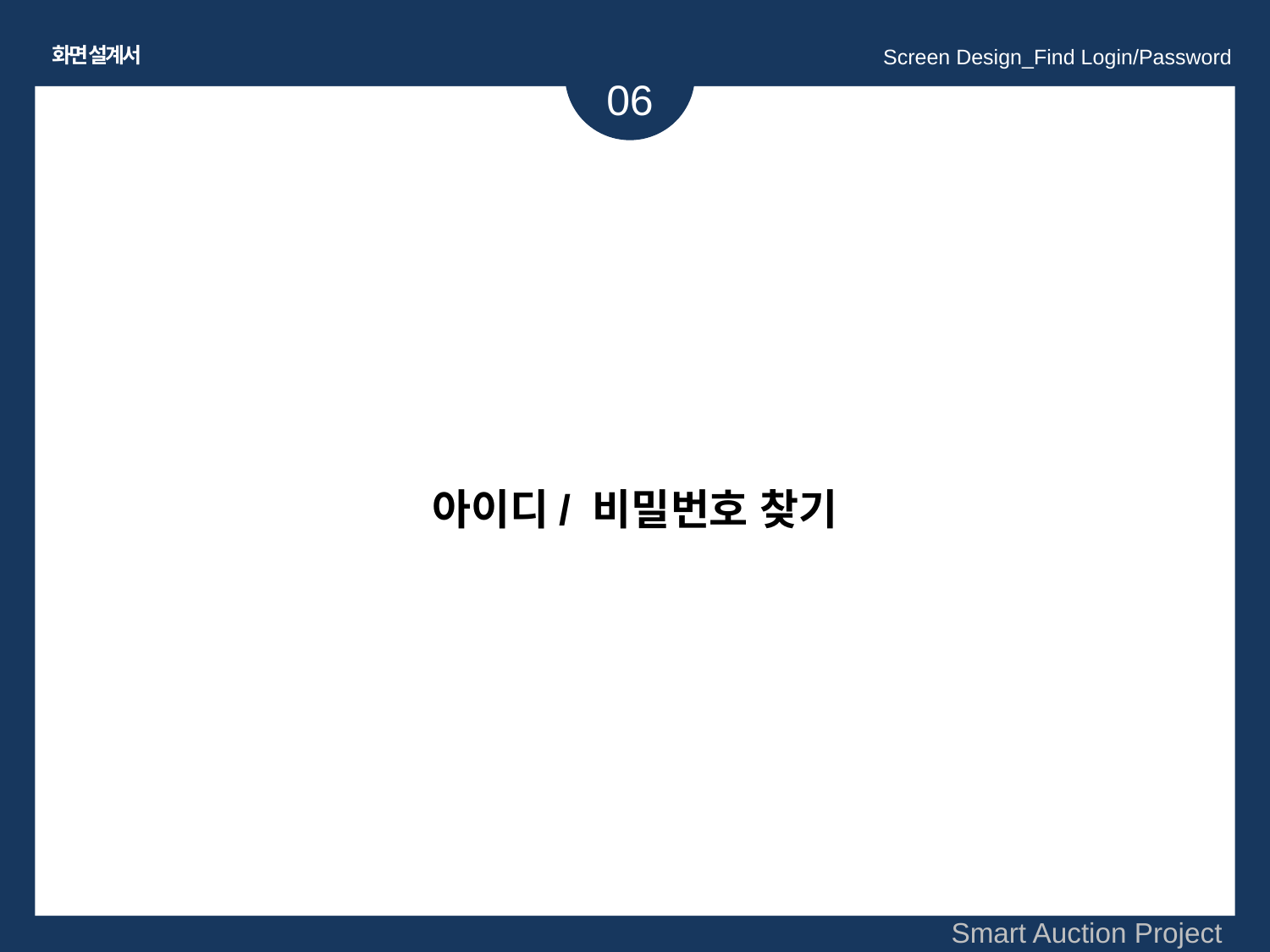

화면 설계서
Screen Design_Find Login/Password
06

아이디/ 비밀번호 찾기
Smart Auction Project